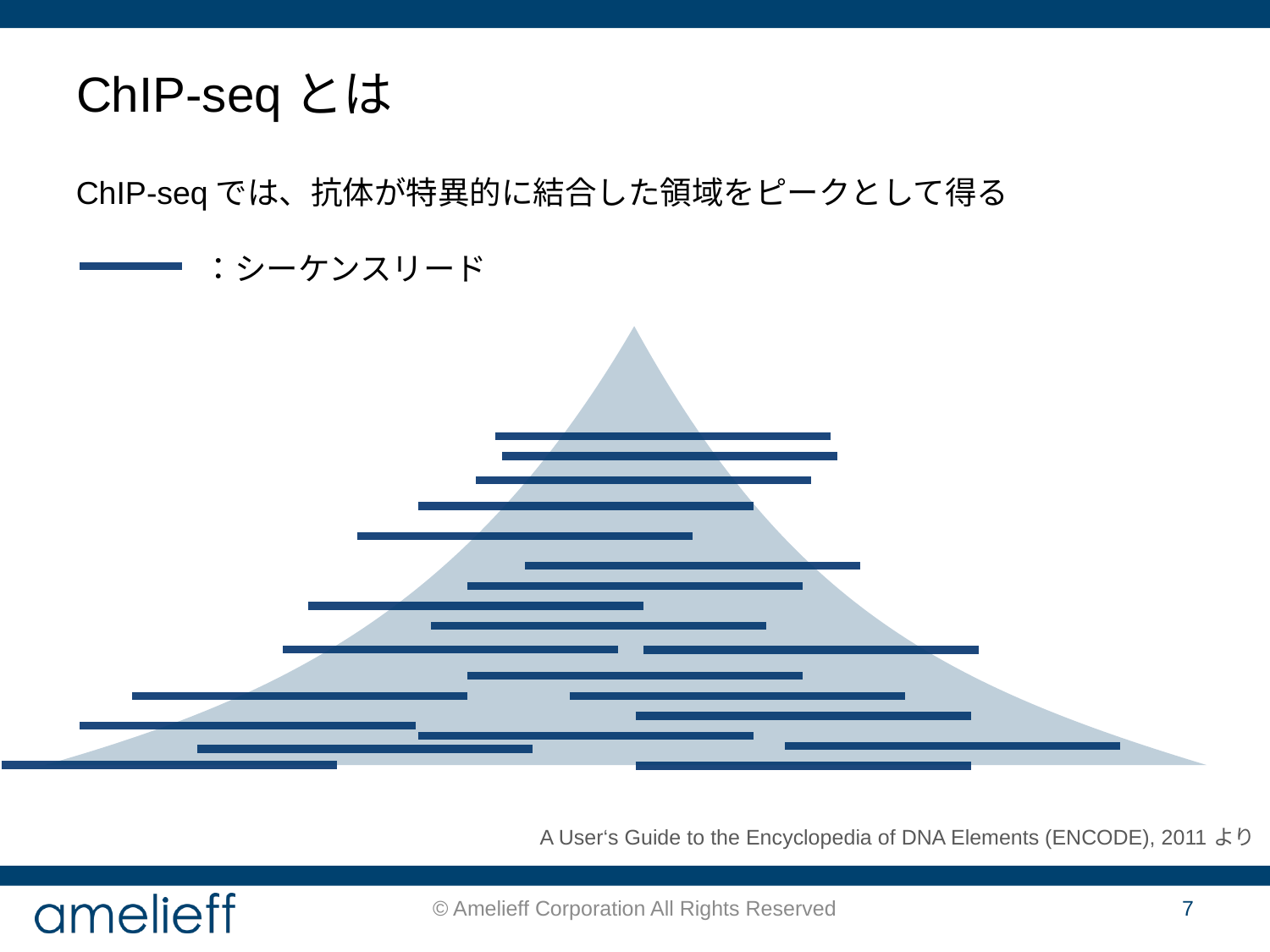

# ChIP-seqとは
ChIP-seqでは、抗体が特異的に結合した領域をピークとして得る

　　　　：シーケンスリード

A User‘s Guide to the Encyclopedia of DNA Elements (ENCODE), 2011より
© Amelieff Corporation All Rights Reserved
7